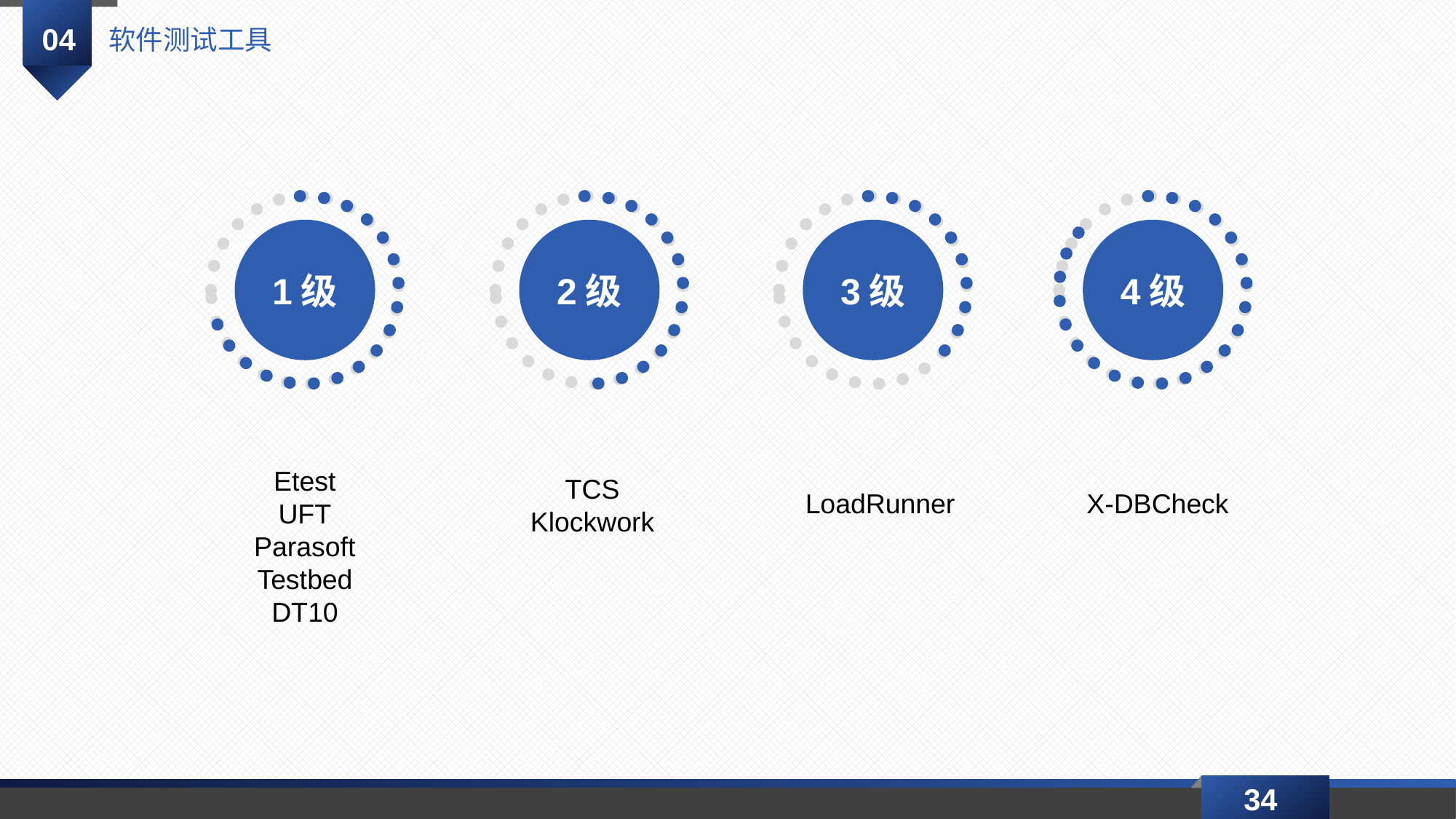

04
软件测试工具

1级
2级
3级
4级
Etest
UFT
Parasoft
Testbed
DT10
TCS
Klockwork
X-DBCheck
LoadRunner

34